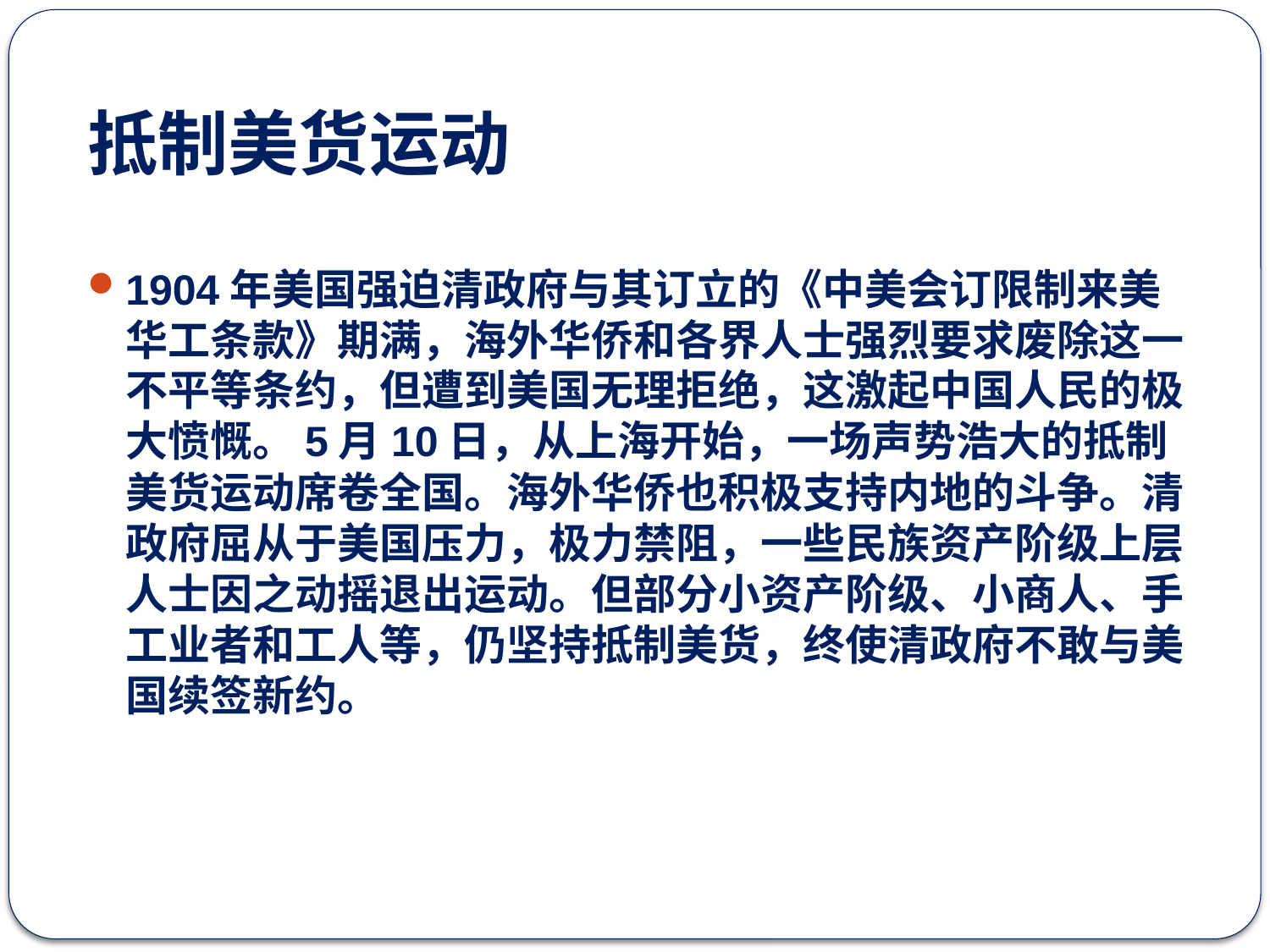

# 抵制美货运动
1904年美国强迫清政府与其订立的《中美会订限制来美华工条款》期满，海外华侨和各界人士强烈要求废除这一不平等条约，但遭到美国无理拒绝，这激起中国人民的极大愤慨。5月10日，从上海开始，一场声势浩大的抵制美货运动席卷全国。海外华侨也积极支持内地的斗争。清政府屈从于美国压力，极力禁阻，一些民族资产阶级上层人士因之动摇退出运动。但部分小资产阶级、小商人、手工业者和工人等，仍坚持抵制美货，终使清政府不敢与美国续签新约。